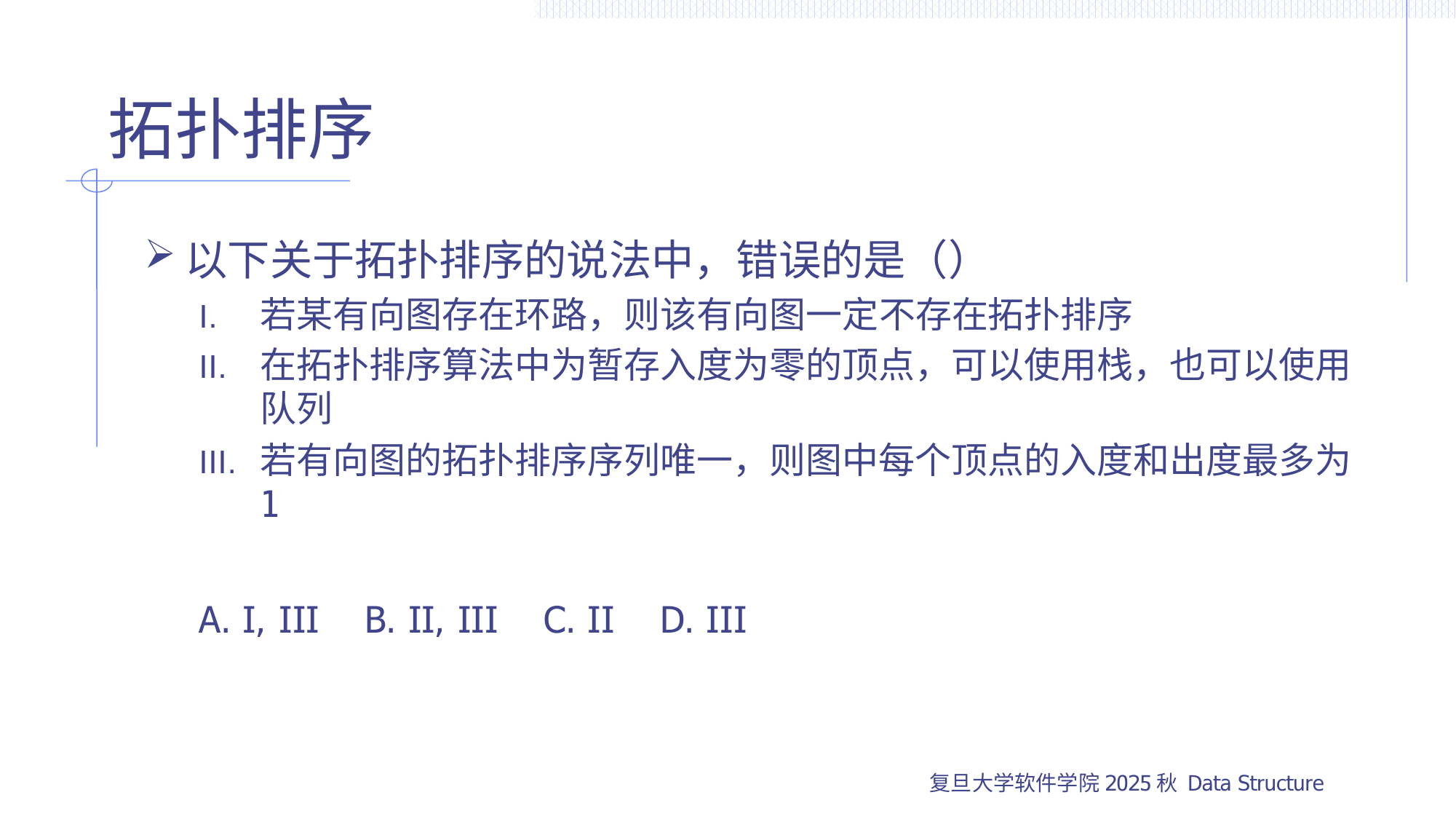

# 拓扑排序
以下关于拓扑排序的说法中，错误的是（）
若某有向图存在环路，则该有向图一定不存在拓扑排序
在拓扑排序算法中为暂存入度为零的顶点，可以使用栈，也可以使用队列
若有向图的拓扑排序序列唯一，则图中每个顶点的入度和出度最多为1

A. I, III    B. II, III    C. II    D. III